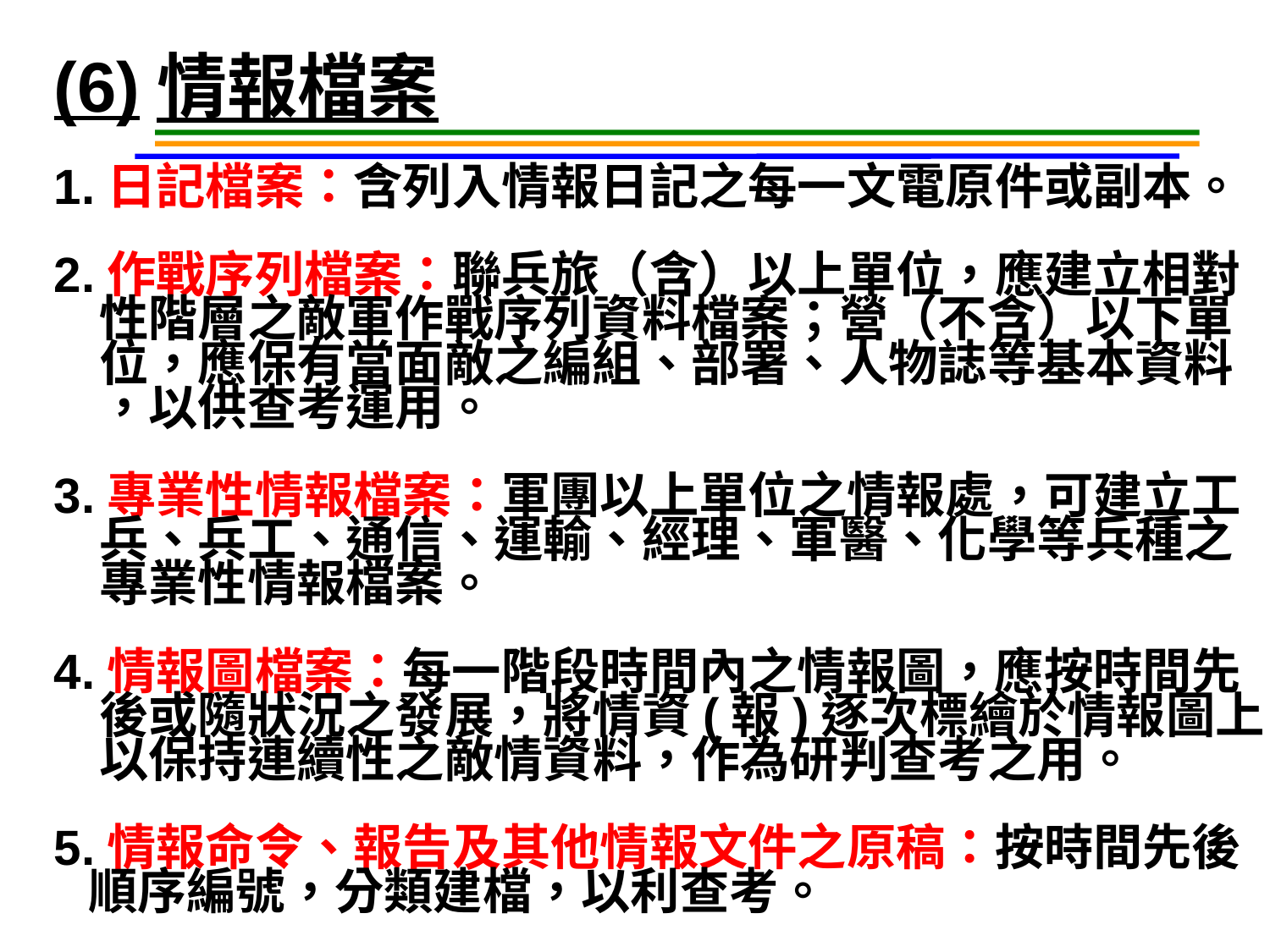

(6)情報檔案

1.日記檔案：含列入情報日記之每一文電原件或副本。

2.作戰序列檔案：聯兵旅（含）以上單位，應建立相對
   性階層之敵軍作戰序列資料檔案；營（不含）以下單
   位，應保有當面敵之編組、部署、人物誌等基本資料
   ，以供查考運用。

3.專業性情報檔案：軍團以上單位之情報處，可建立工
   兵、兵工、通信、運輸、經理、軍醫、化學等兵種之
   專業性情報檔案。

4.情報圖檔案：每一階段時間內之情報圖，應按時間先
   後或隨狀況之發展，將情資(報)逐次標繪於情報圖上，
   以保持連續性之敵情資料，作為研判查考之用。

5.情報命令、報告及其他情報文件之原稿：按時間先後
  順序編號，分類建檔，以利查考。